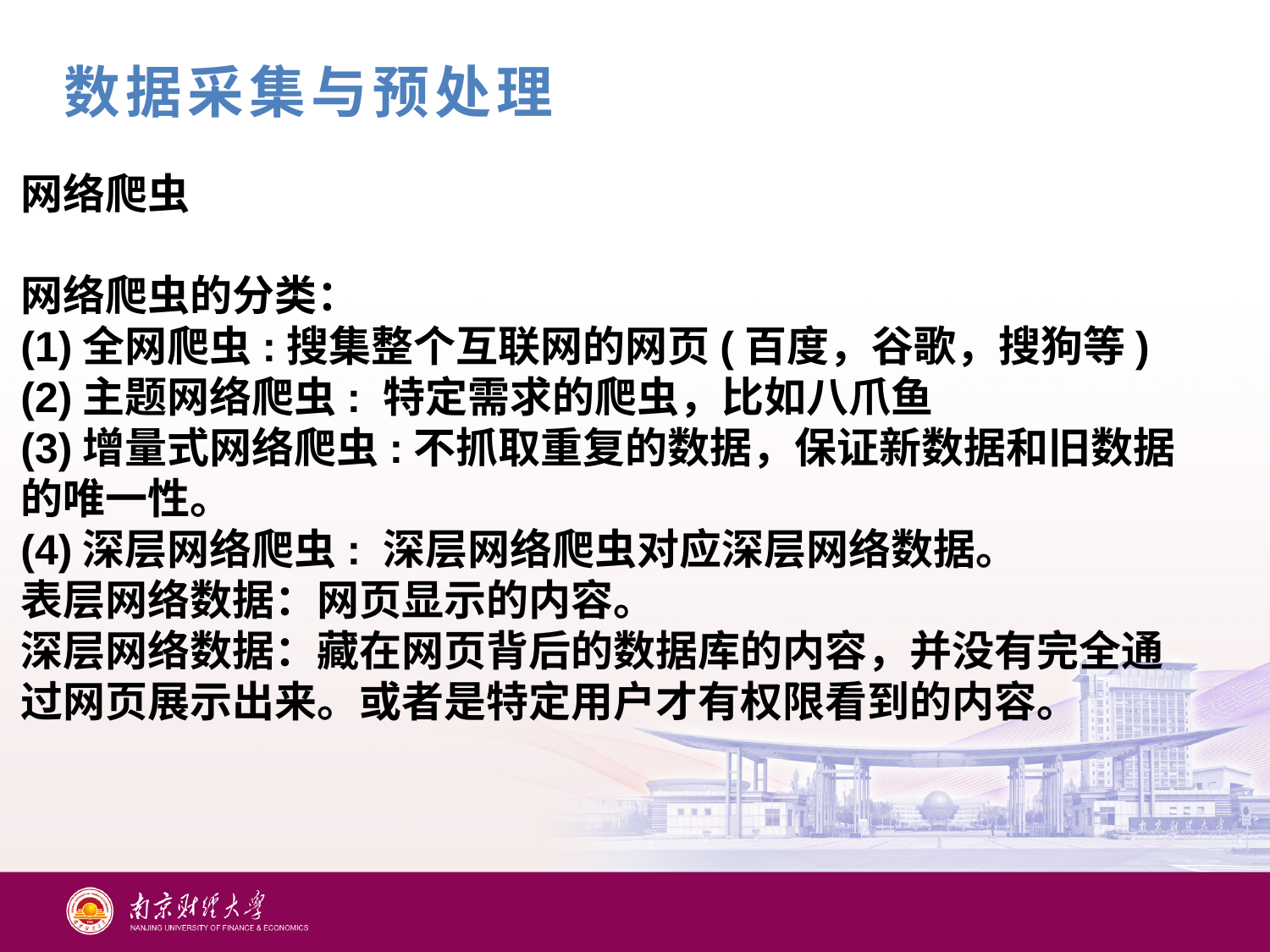

数据采集与预处理

网络爬虫
网络爬虫的分类：
(1)全网爬虫:搜集整个互联网的网页(百度，谷歌，搜狗等)
(2)主题网络爬虫: 特定需求的爬虫，比如八爪鱼
(3)增量式网络爬虫:不抓取重复的数据，保证新数据和旧数据的唯一性。
(4)深层网络爬虫: 深层网络爬虫对应深层网络数据。
表层网络数据：网页显示的内容。
深层网络数据：藏在网页背后的数据库的内容，并没有完全通过网页展示出来。或者是特定用户才有权限看到的内容。